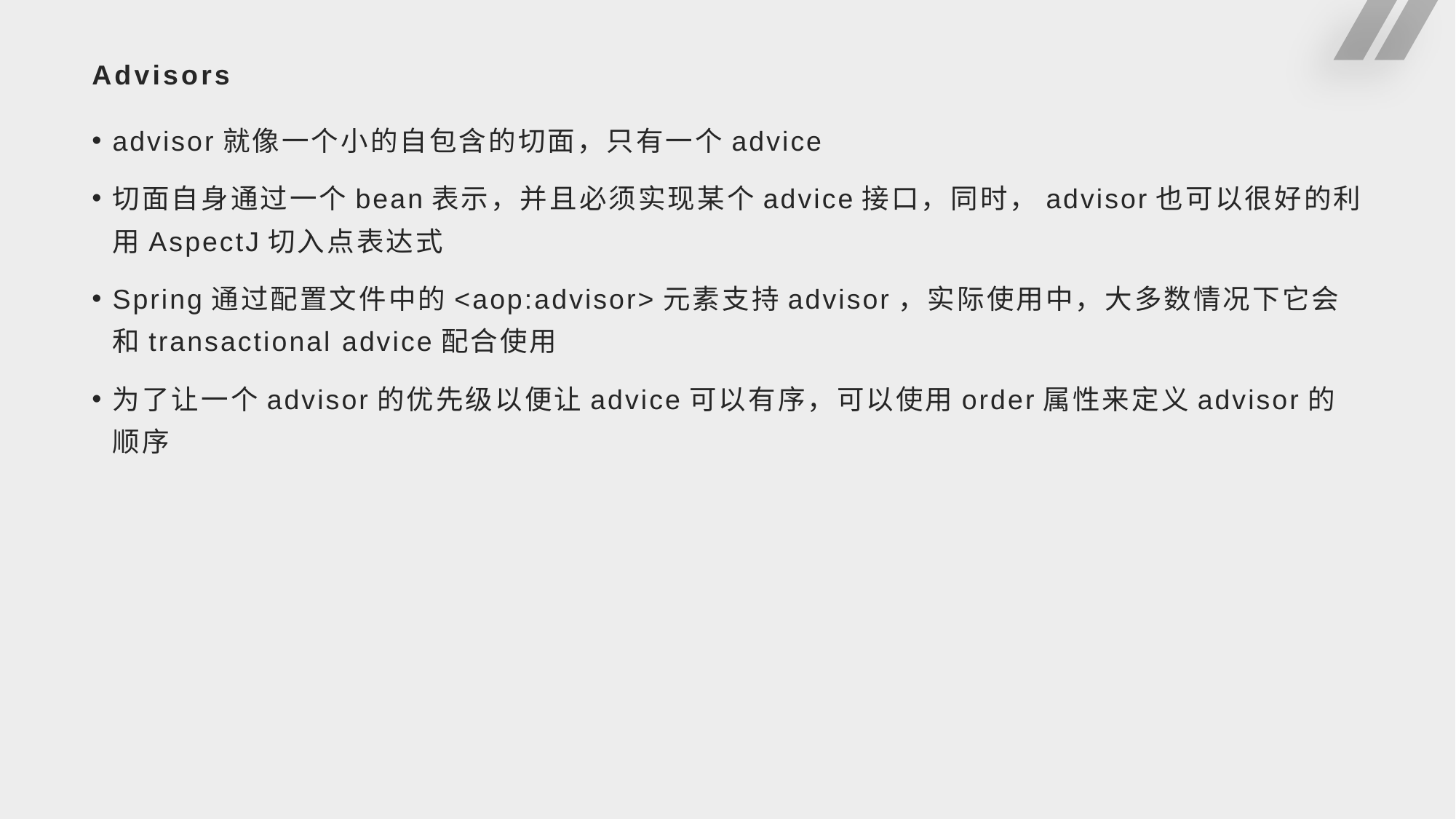

# Advisors
advisor就像一个小的自包含的切面，只有一个advice
切面自身通过一个bean表示，并且必须实现某个advice接口，同时，advisor也可以很好的利用AspectJ切入点表达式
Spring通过配置文件中的<aop:advisor>元素支持advisor，实际使用中，大多数情况下它会和transactional advice配合使用
为了让一个advisor的优先级以便让advice可以有序，可以使用order属性来定义advisor的顺序